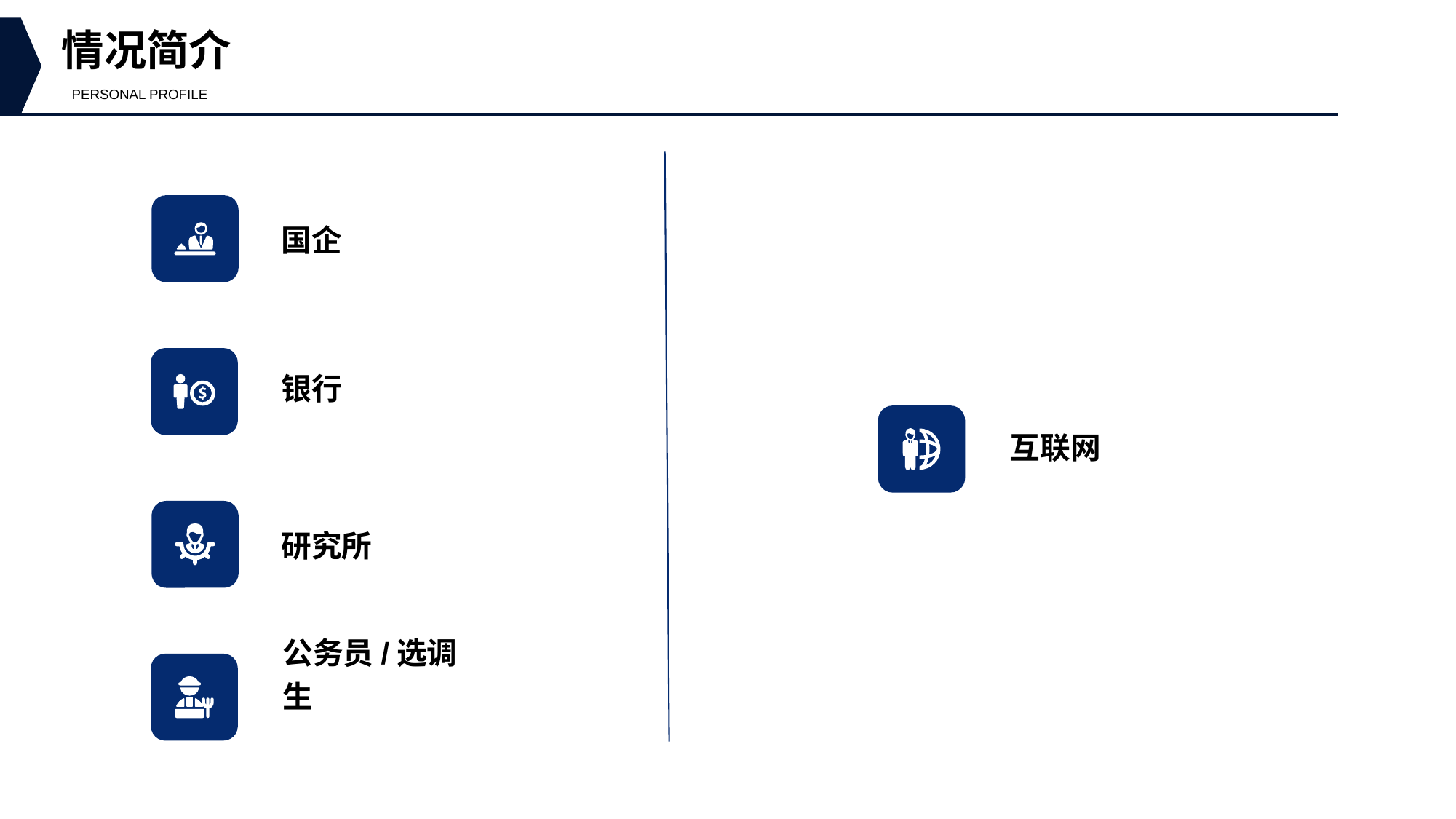

情况简介
Personal profile

国企

银行

互联网

研究所

公务员/选调生